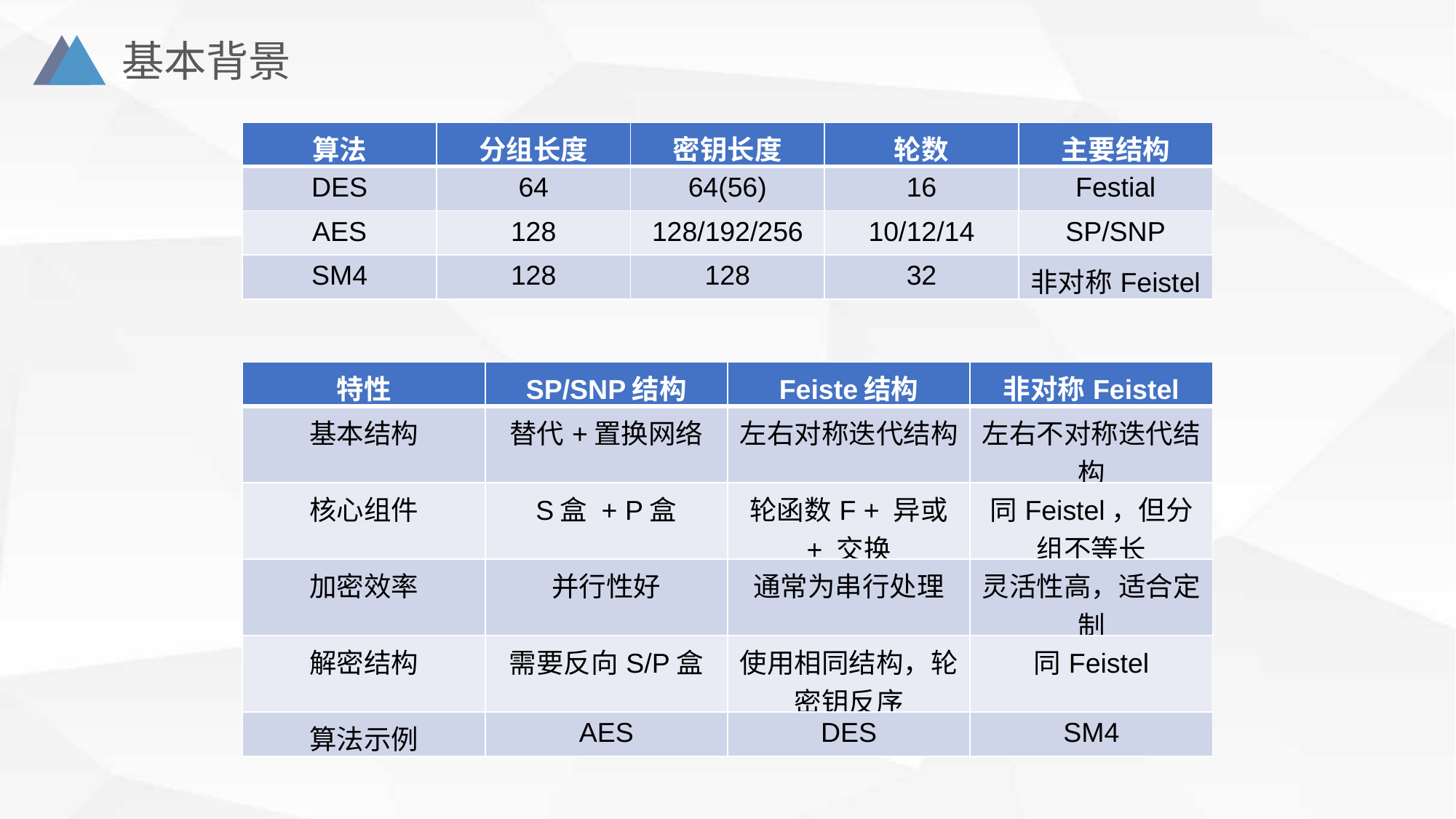

基本背景

| 算法 | 分组长度 | 密钥长度 | 轮数 | 主要结构 |
| --- | --- | --- | --- | --- |
| DES | 64 | 64(56) | 16 | Festial |
| AES | 128 | 128/192/256 | 10/12/14 | SP/SNP |
| SM4 | 128 | 128 | 32 | 非对称Feistel |
| 特性 | SP/SNP结构 | Feiste结构 | 非对称Feistel |
| --- | --- | --- | --- |
| 基本结构 | 替代+置换网络 | 左右对称迭代结构 | 左右不对称迭代结构 |
| 核心组件 | S盒 + P盒 | 轮函数F + 异或 + 交换 | 同Feistel，但分组不等长 |
| 加密效率 | 并行性好 | 通常为串行处理 | 灵活性高，适合定制 |
| 解密结构 | 需要反向S/P盒 | 使用相同结构，轮密钥反序 | 同Feistel |
| 算法示例 | AES | DES | SM4 |